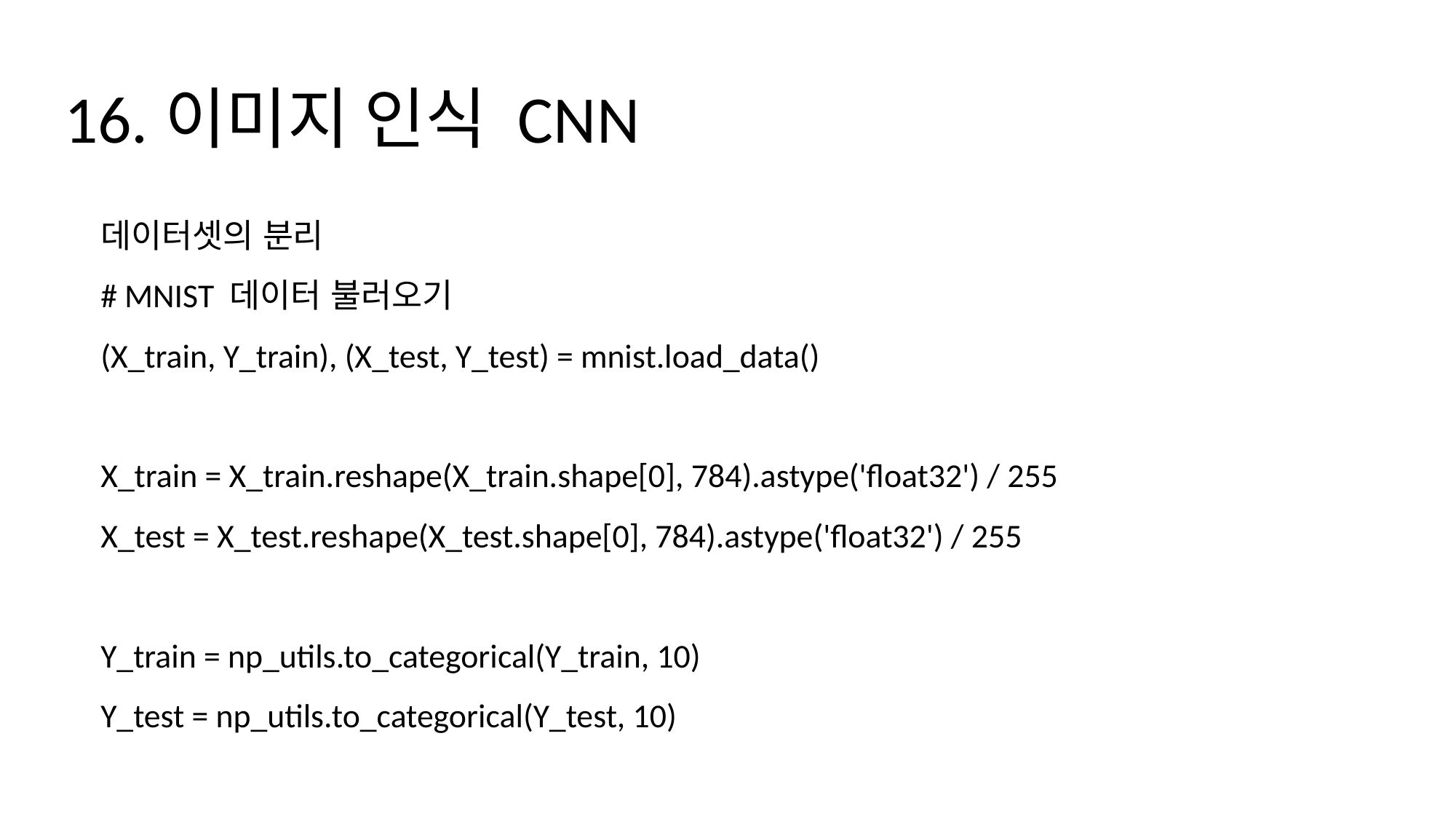

# 16.이미지 인식 CNN
데이터셋의 분리
# MNIST 데이터 불러오기
(X_train, Y_train), (X_test, Y_test) = mnist.load_data()

X_train = X_train.reshape(X_train.shape[0], 784).astype('float32') / 255
X_test = X_test.reshape(X_test.shape[0], 784).astype('float32') / 255

Y_train = np_utils.to_categorical(Y_train, 10)
Y_test = np_utils.to_categorical(Y_test, 10)